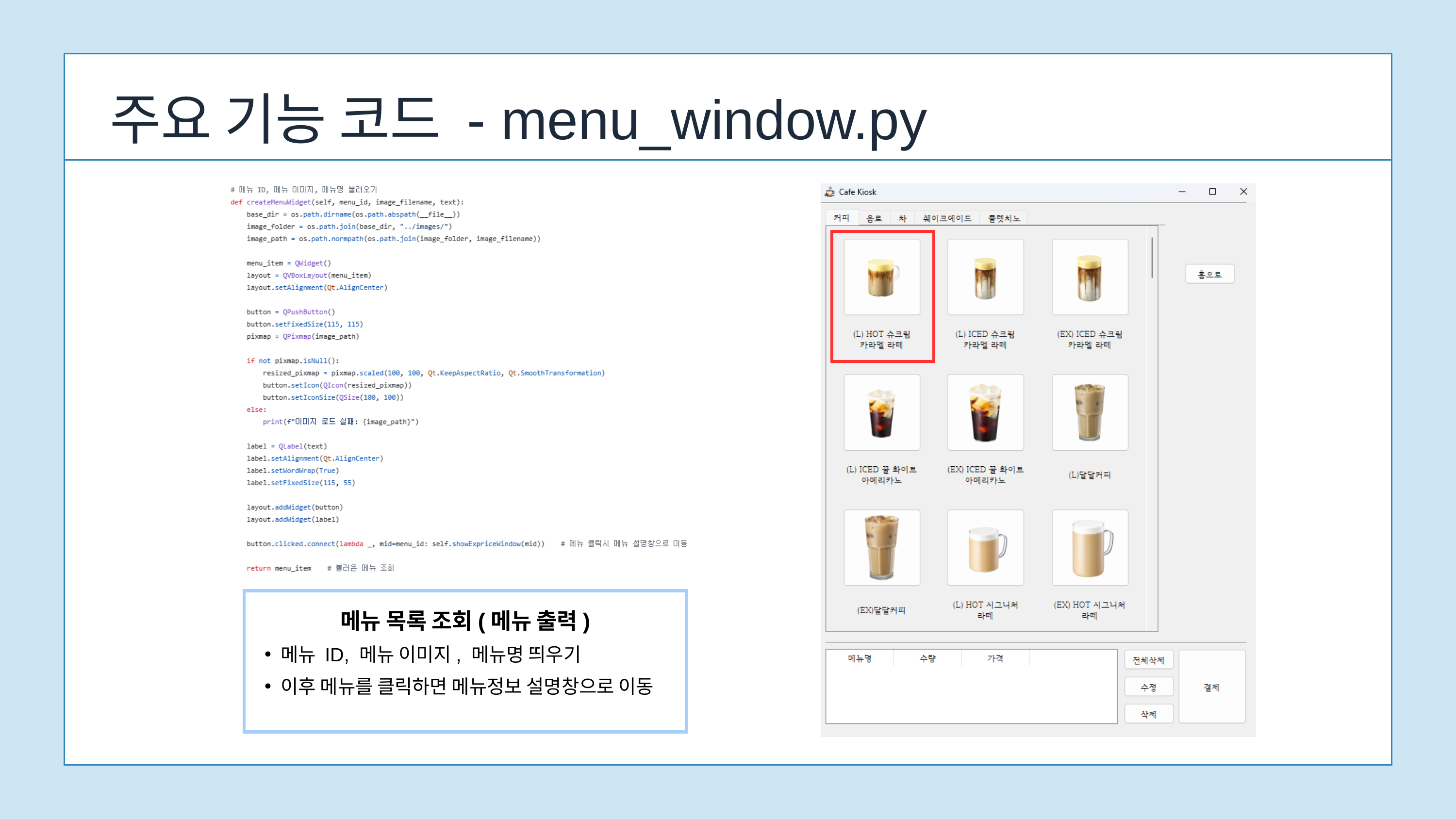

주요 기능 코드 - menu_window.py

메뉴 목록 조회(메뉴 출력)
메뉴 ID, 메뉴 이미지, 메뉴명 띄우기
이후 메뉴를 클릭하면 메뉴정보 설명창으로 이동